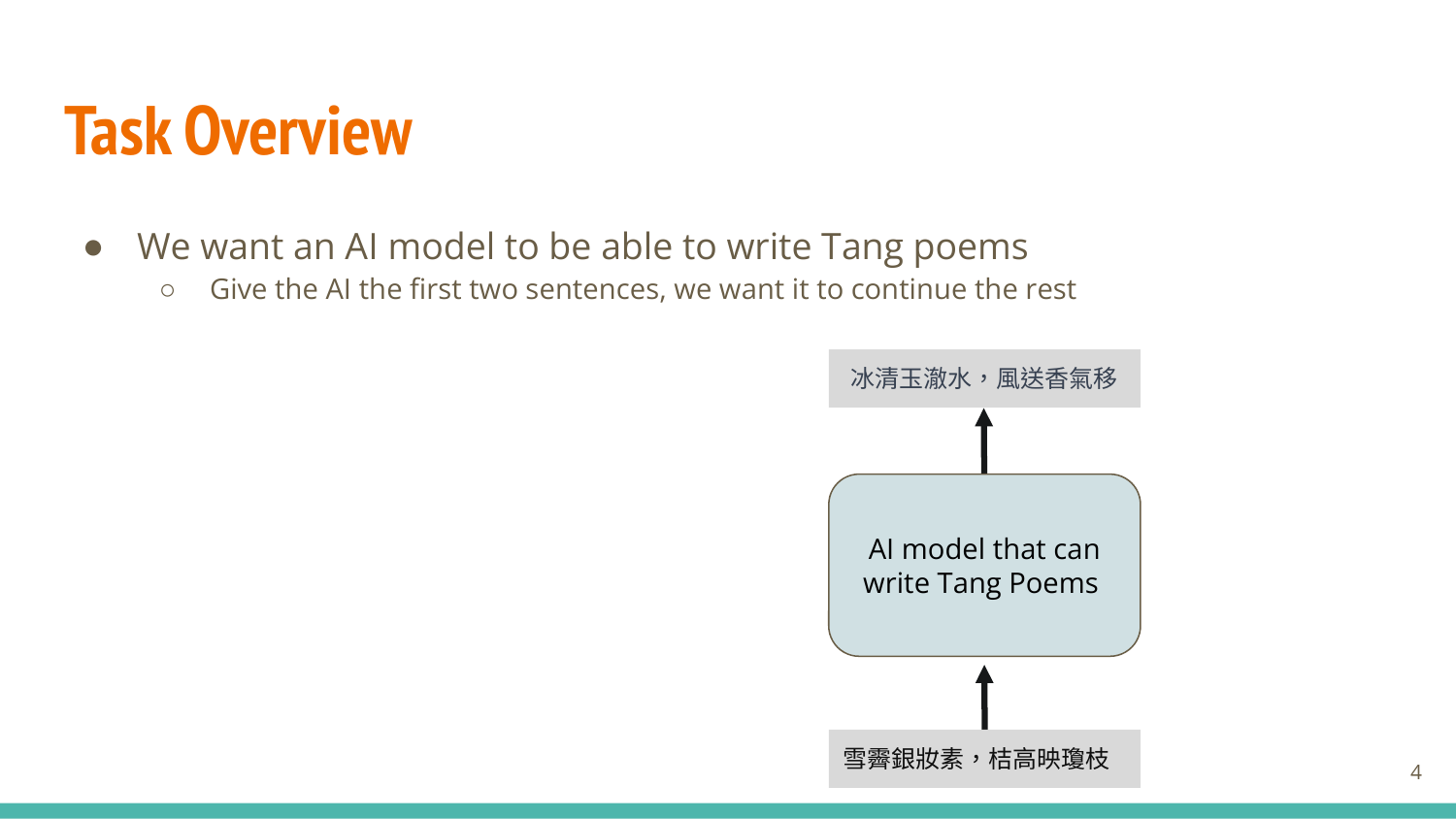

# Task Overview
We want an AI model to be able to write Tang poems
Give the AI the first two sentences, we want it to continue the rest
冰清玉澈水，風送香氣移
AI model that can
write Tang Poems
雪霽銀妝素，桔高映瓊枝
4